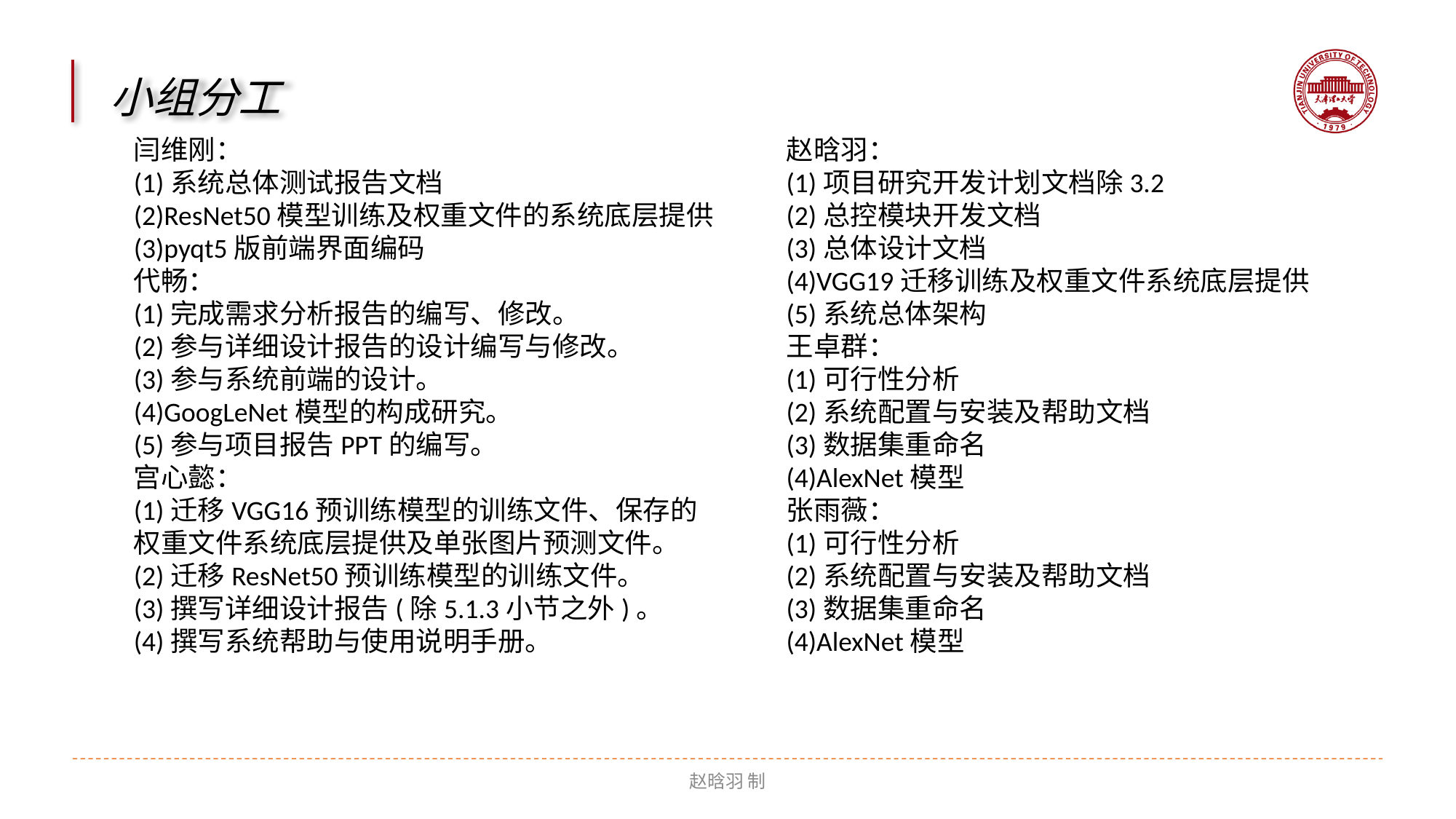

小组分工
闫维刚：
(1)系统总体测试报告文档
(2)ResNet50模型训练及权重文件的系统底层提供
(3)pyqt5版前端界面编码
代畅：
(1)完成需求分析报告的编写、修改。
(2)参与详细设计报告的设计编写与修改。
(3)参与系统前端的设计。
(4)GoogLeNet模型的构成研究。
(5)参与项目报告PPT的编写。
宫心懿：
(1)迁移VGG16预训练模型的训练文件、保存的权重文件系统底层提供及单张图片预测文件。
(2)迁移ResNet50预训练模型的训练文件。
(3)撰写详细设计报告(除5.1.3小节之外)。
(4)撰写系统帮助与使用说明手册。

赵晗羽：
(1)项目研究开发计划文档除3.2
(2)总控模块开发文档
(3)总体设计文档
(4)VGG19迁移训练及权重文件系统底层提供
(5)系统总体架构
王卓群：
(1)可行性分析
(2)系统配置与安装及帮助文档
(3)数据集重命名
(4)AlexNet模型
张雨薇：
(1)可行性分析
(2)系统配置与安装及帮助文档
(3)数据集重命名
(4)AlexNet模型

控制层
控制层

赵晗羽 制
36